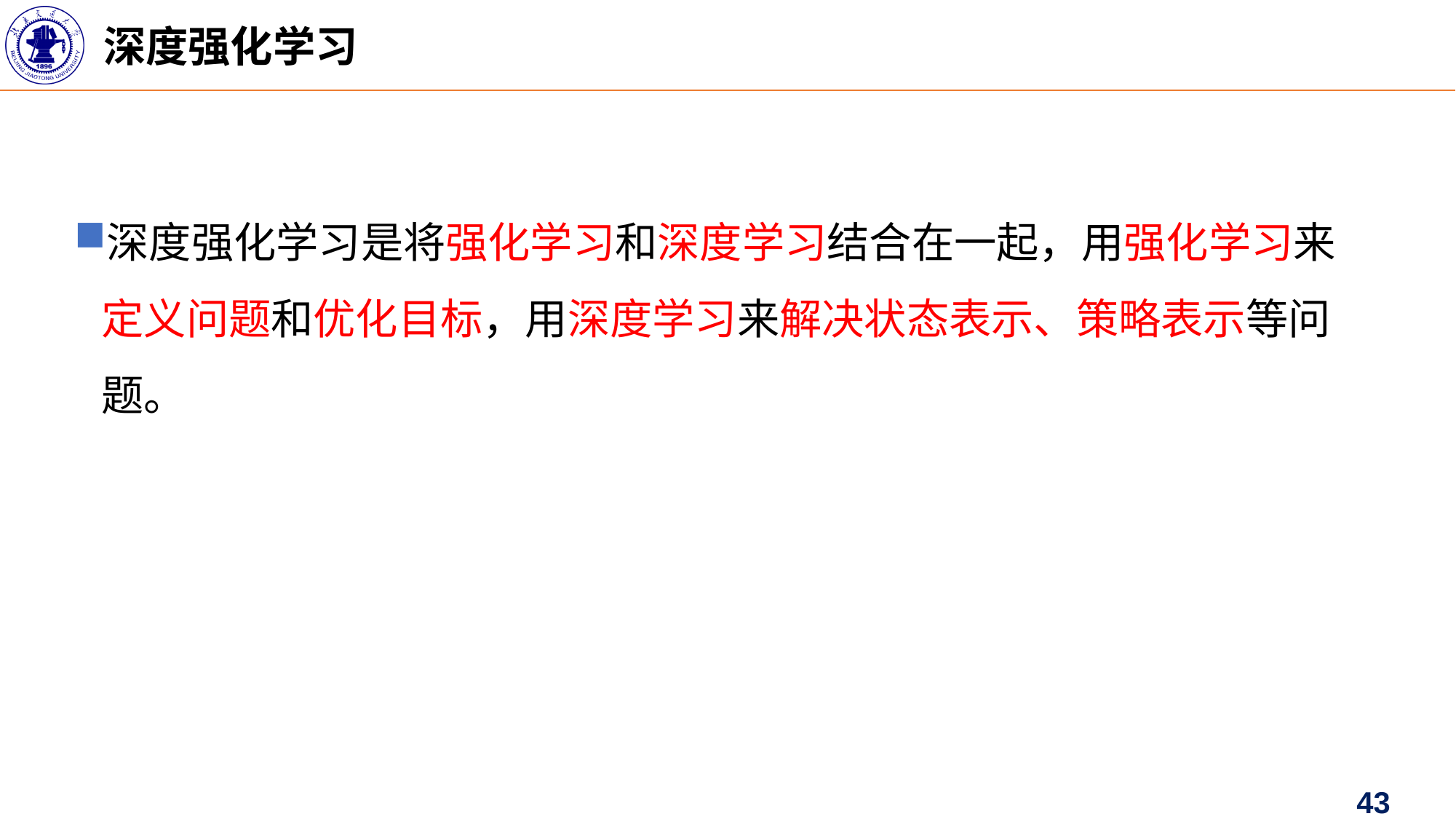

深度强化学习
深度强化学习是将强化学习和深度学习结合在一起，用强化学习来定义问题和优化目标，用深度学习来解决状态表示、策略表示等问题。